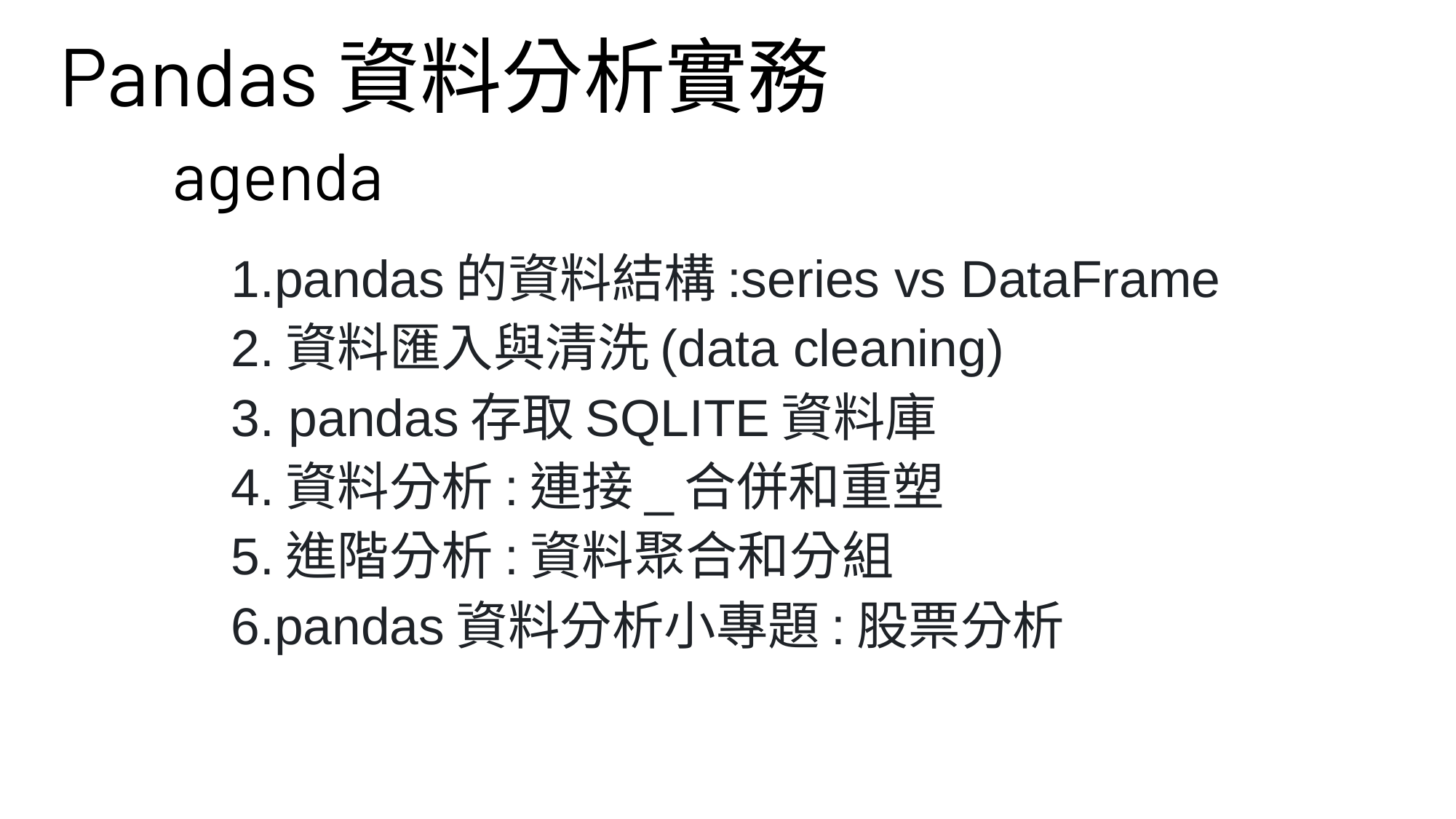

Pandas資料分析實務
# agenda
1.pandas的資料結構:series vs DataFrame
2.資料匯入與清洗(data cleaning)
3. pandas存取SQLITE資料庫
4.資料分析:連接_合併和重塑
5.進階分析:資料聚合和分組
6.pandas資料分析小專題:股票分析